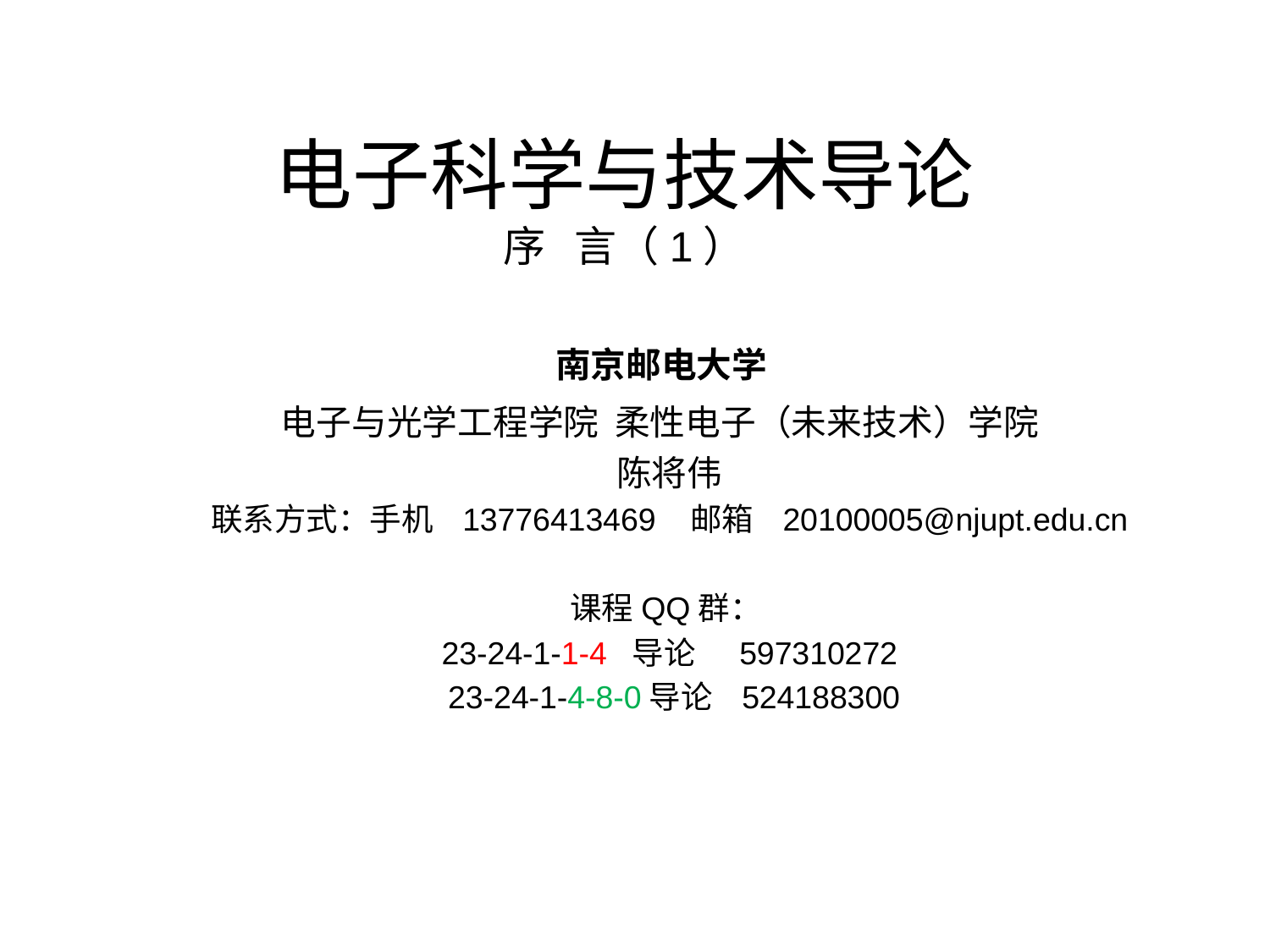

# 电子科学与技术导论 序   言（1）
南京邮电大学
电子与光学工程学院  柔性电子（未来技术）学院
陈将伟
联系方式：手机   13776413469   邮箱   20100005@njupt.edu.cn

课程QQ群：
23-24-1-1-4  导论     597310272
 23-24-1-4-8-0导论   524188300